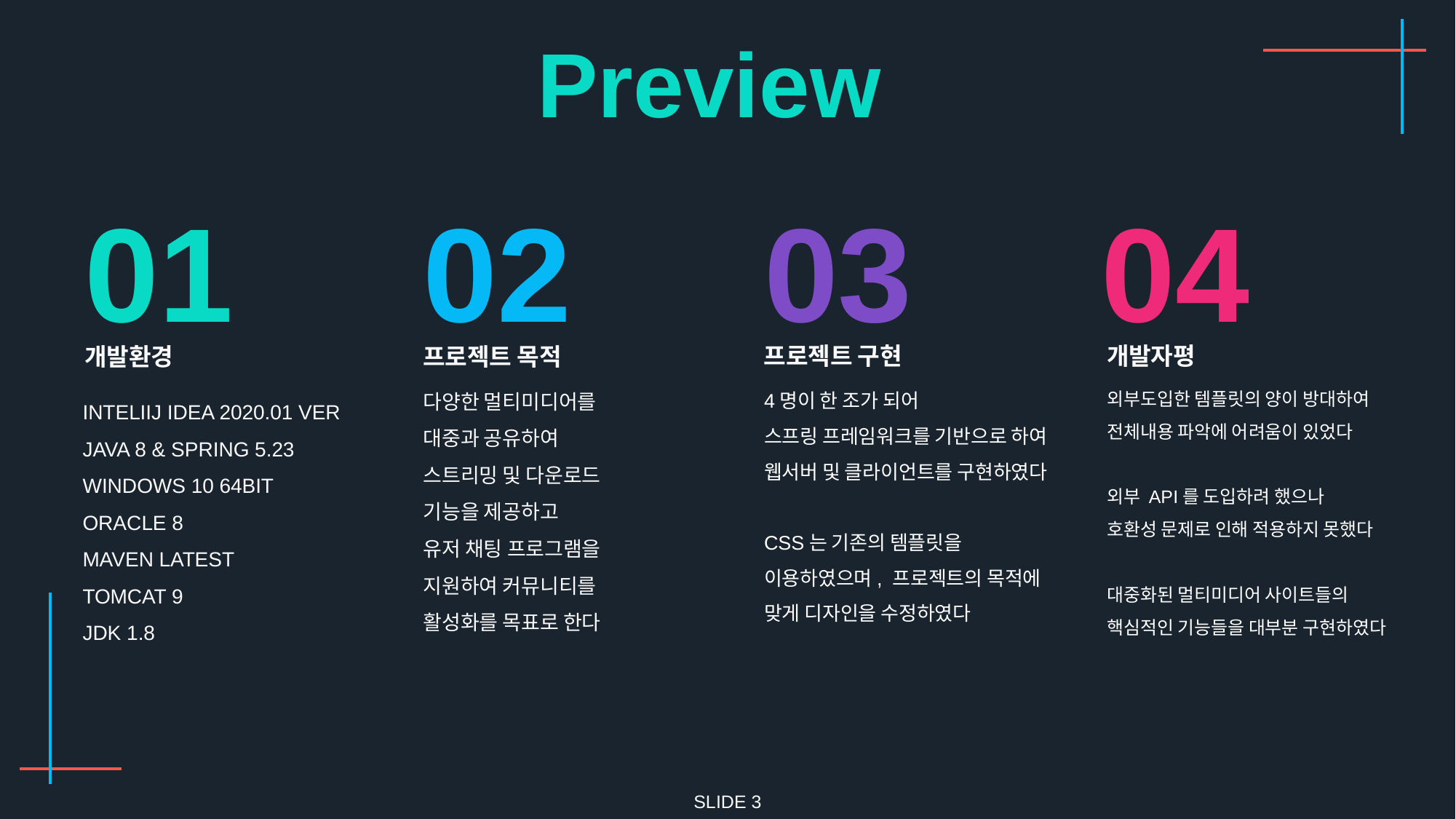

Preview

01
02
03
04
프로젝트 구현
개발자평
개발환경
프로젝트 목적
다양한 멀티미디어를 대중과 공유하여
스트리밍 및 다운로드 기능을 제공하고
유저 채팅 프로그램을 지원하여 커뮤니티를 활성화를 목표로 한다
4명이 한 조가 되어
스프링 프레임워크를 기반으로 하여 웹서버 및 클라이언트를 구현하였다

CSS는 기존의 템플릿을 이용하였으며, 프로젝트의 목적에 맞게 디자인을 수정하였다
외부도입한 템플릿의 양이 방대하여 전체내용 파악에 어려움이 있었다

외부 API를 도입하려 했으나
호환성 문제로 인해 적용하지 못했다

대중화된 멀티미디어 사이트들의 핵심적인 기능들을 대부분 구현하였다
INTELIIJ IDEA 2020.01 VER
JAVA 8 & SPRING 5.23
WINDOWS 10 64BIT
ORACLE 8
MAVEN LATEST
TOMCAT 9
JDK 1.8